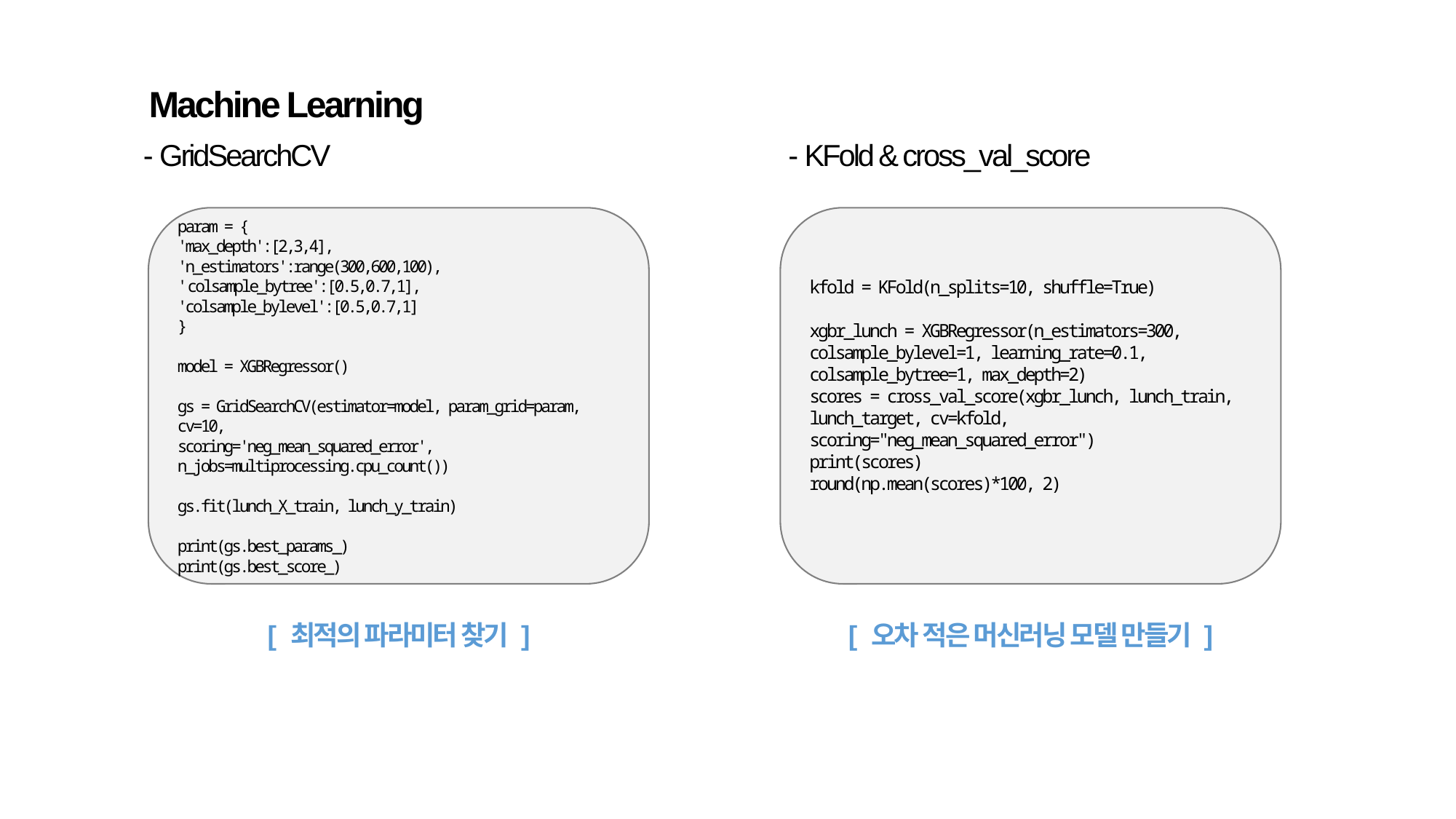

Machine Learning
- GridSearchCV
- KFold & cross_val_score
param = {
'max_depth':[2,3,4],
'n_estimators':range(300,600,100),
'colsample_bytree':[0.5,0.7,1],
'colsample_bylevel':[0.5,0.7,1]
}
model = XGBRegressor()
gs = GridSearchCV(estimator=model, param_grid=param, cv=10,
scoring='neg_mean_squared_error',
n_jobs=multiprocessing.cpu_count())
gs.fit(lunch_X_train, lunch_y_train)
print(gs.best_params_)
print(gs.best_score_)
kfold = KFold(n_splits=10, shuffle=True)
xgbr_lunch = XGBRegressor(n_estimators=300, colsample_bylevel=1, learning_rate=0.1, colsample_bytree=1, max_depth=2)
scores = cross_val_score(xgbr_lunch, lunch_train, lunch_target, cv=kfold, scoring="neg_mean_squared_error")
print(scores)
round(np.mean(scores)*100, 2)

[ 최적의 파라미터 찾기 ]
[ 오차 적은 머신러닝 모델 만들기 ]